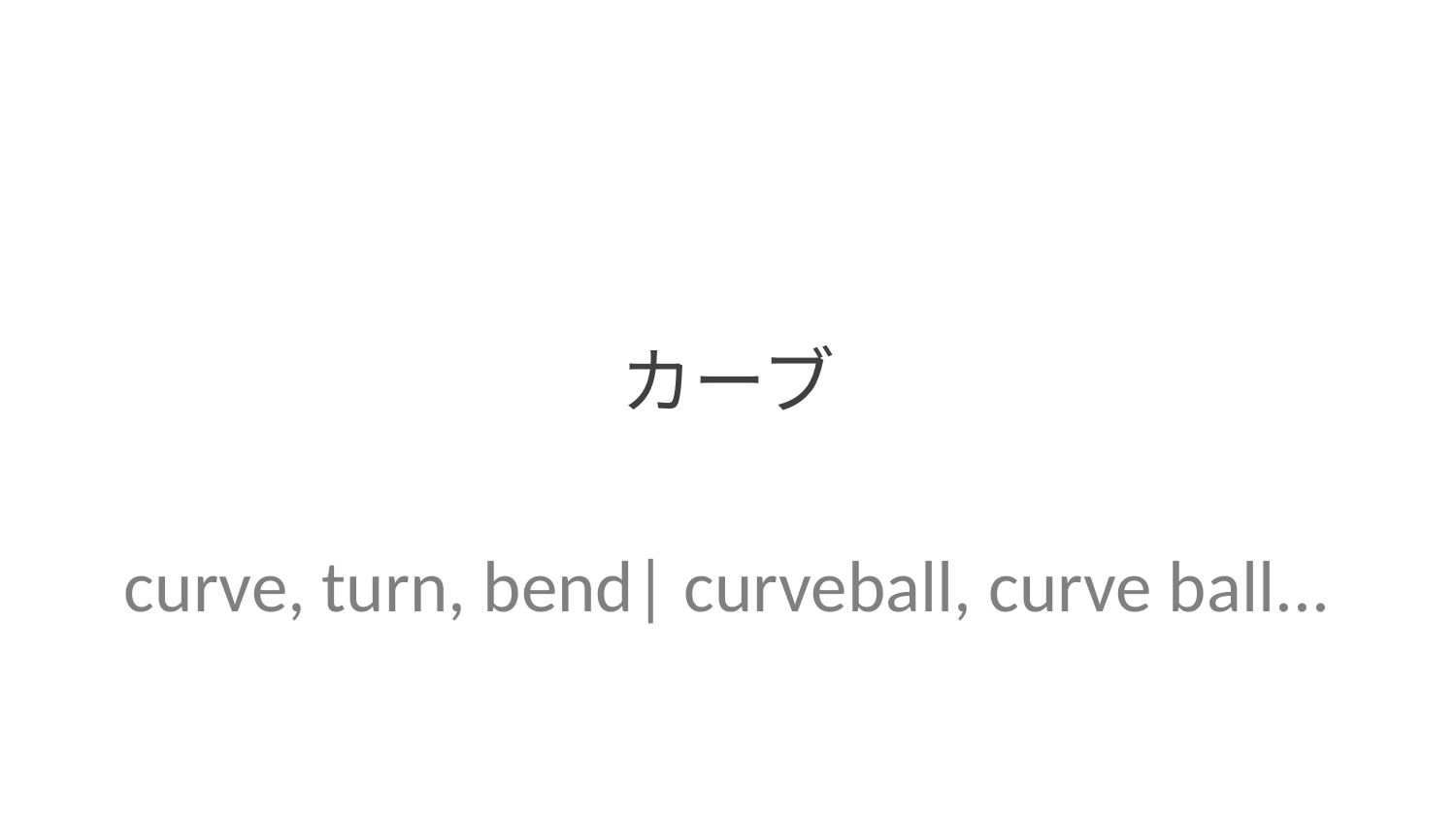

カーブ
curve, turn, bend| curveball, curve ball...